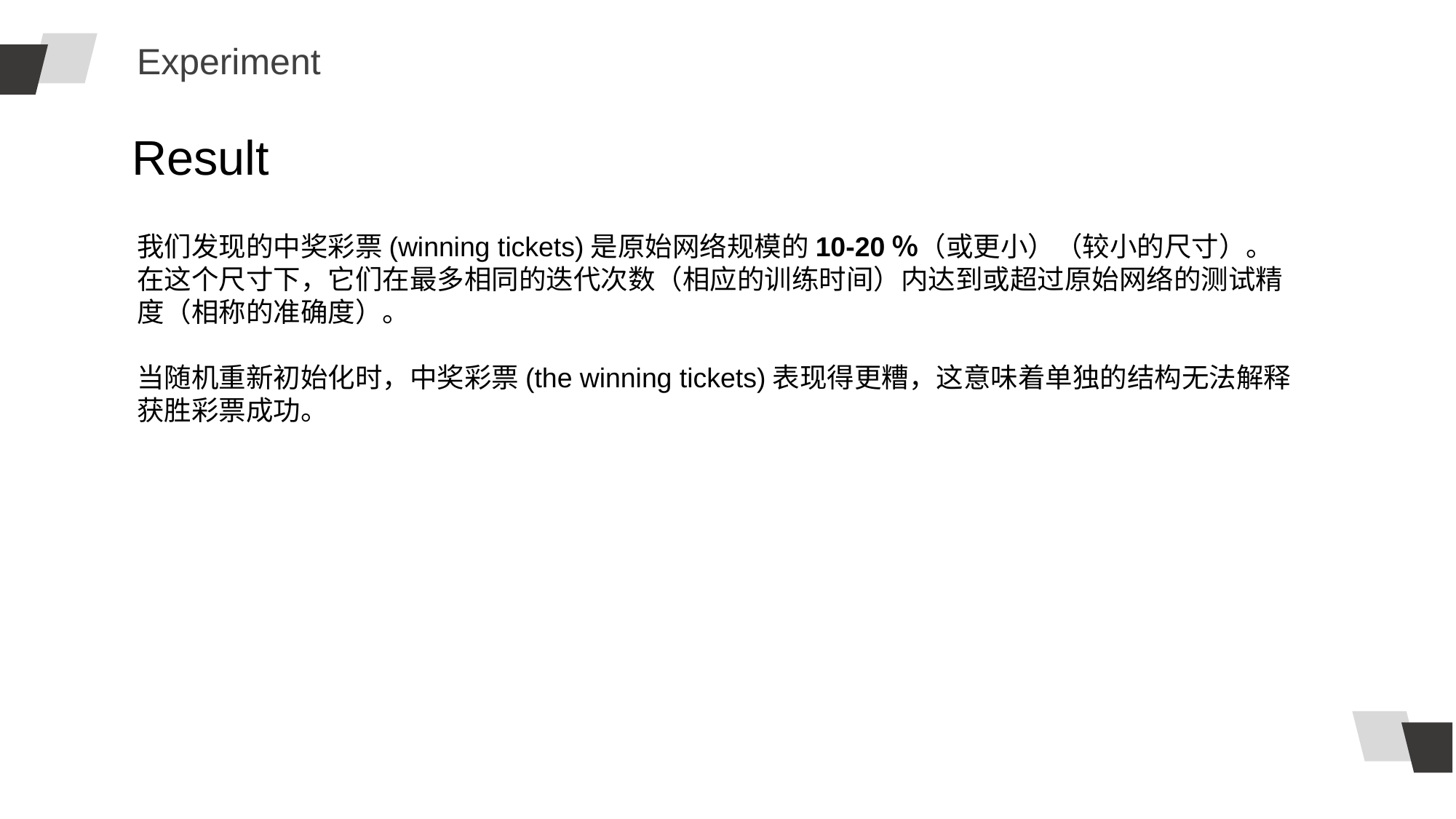

Experiment
Result
我们发现的中奖彩票(winning tickets)是原始网络规模的10-20％（或更小）（较小的尺寸）。在这个尺寸下，它们在最多相同的迭代次数（相应的训练时间）内达到或超过原始网络的测试精度（相称的准确度）。

当随机重新初始化时，中奖彩票(the winning tickets)表现得更糟，这意味着单独的结构无法解释获胜彩票成功。